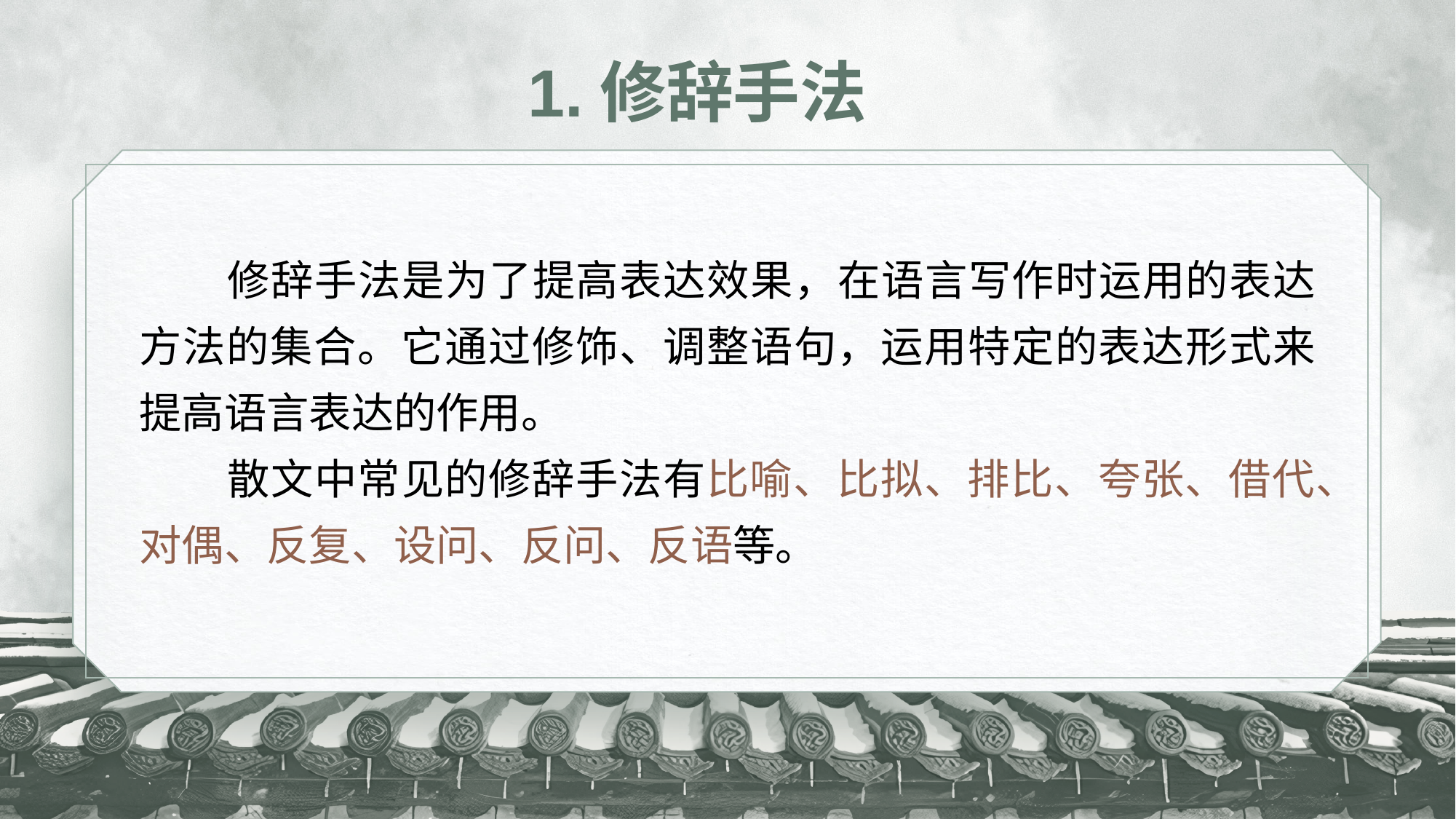

1.修辞手法

修辞手法是为了提高表达效果，在语言写作时运用的表达方法的集合。它通过修饰、调整语句，运用特定的表达形式来提高语言表达的作用。
散文中常见的修辞手法有比喻、比拟、排比、夸张、借代、对偶、反复、设问、反问、反语等。